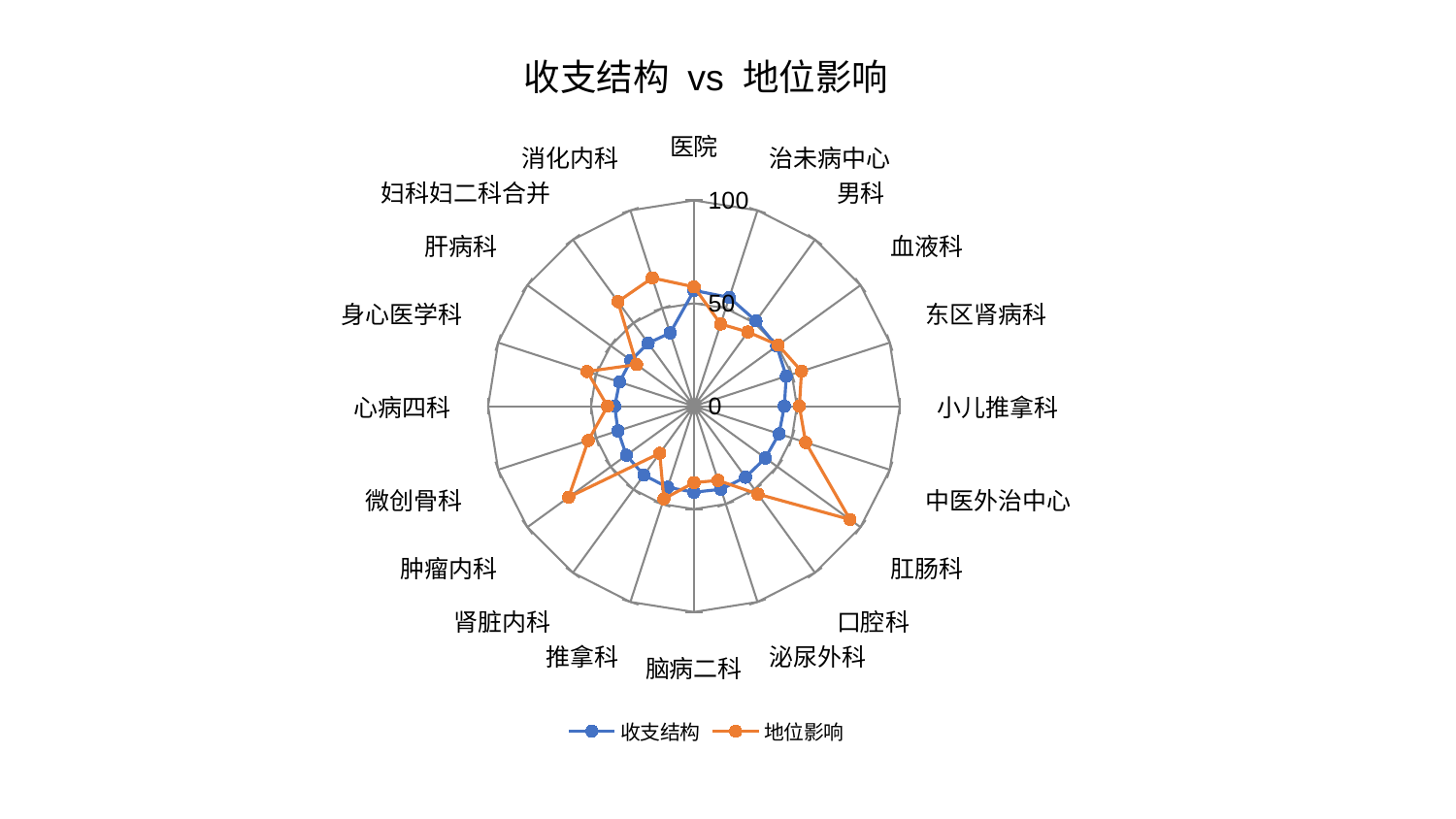

### Chart: 收支结构 vs 地位影响

| Category | 收支结构 | 地位影响 |
|---|---|---|
| 医院 | 56.24436179971337 | 57.98216617179628 |
| 治未病中心 | 55.5594107455046 | 41.977095433588836 |
| 男科 | 51.21173427015644 | 44.586246752274555 |
| 血液科 | 49.723882049658634 | 50.56337515015386 |
| 东区肾病科 | 47.133667079857986 | 54.95569726532165 |
| 小儿推拿科 | 43.91111629974618 | 51.21019804750656 |
| 中医外治中心 | 43.483067166024476 | 57.06502686773973 |
| 肛肠科 | 42.87947547453093 | 93.67206174541978 |
| 口腔科 | 42.655264624939726 | 52.81548135812606 |
| 泌尿外科 | 42.46374406257763 | 37.928084819775286 |
| 脑病二科 | 41.81332266595146 | 37.16462055122083 |
| 推拿科 | 41.446860663986314 | 47.34002605015348 |
| 肾脏内科 | 41.41211627985942 | 28.30737375862544 |
| 肿瘤内科 | 40.57291323414782 | 75.25650103107877 |
| 微创骨科 | 38.80784923805758 | 53.998887754978746 |
| 心病四科 | 38.5054973761996 | 41.99624879288209 |
| 身心医学科 | 37.99518134590964 | 54.614680986496715 |
| 肝病科 | 37.92024036502474 | 34.430530922771204 |
| 妇科妇二科合并 | 37.84002322683784 | 62.83027682381964 |
| 消化内科 | 37.44063292969447 | 65.53797484042722 |
70